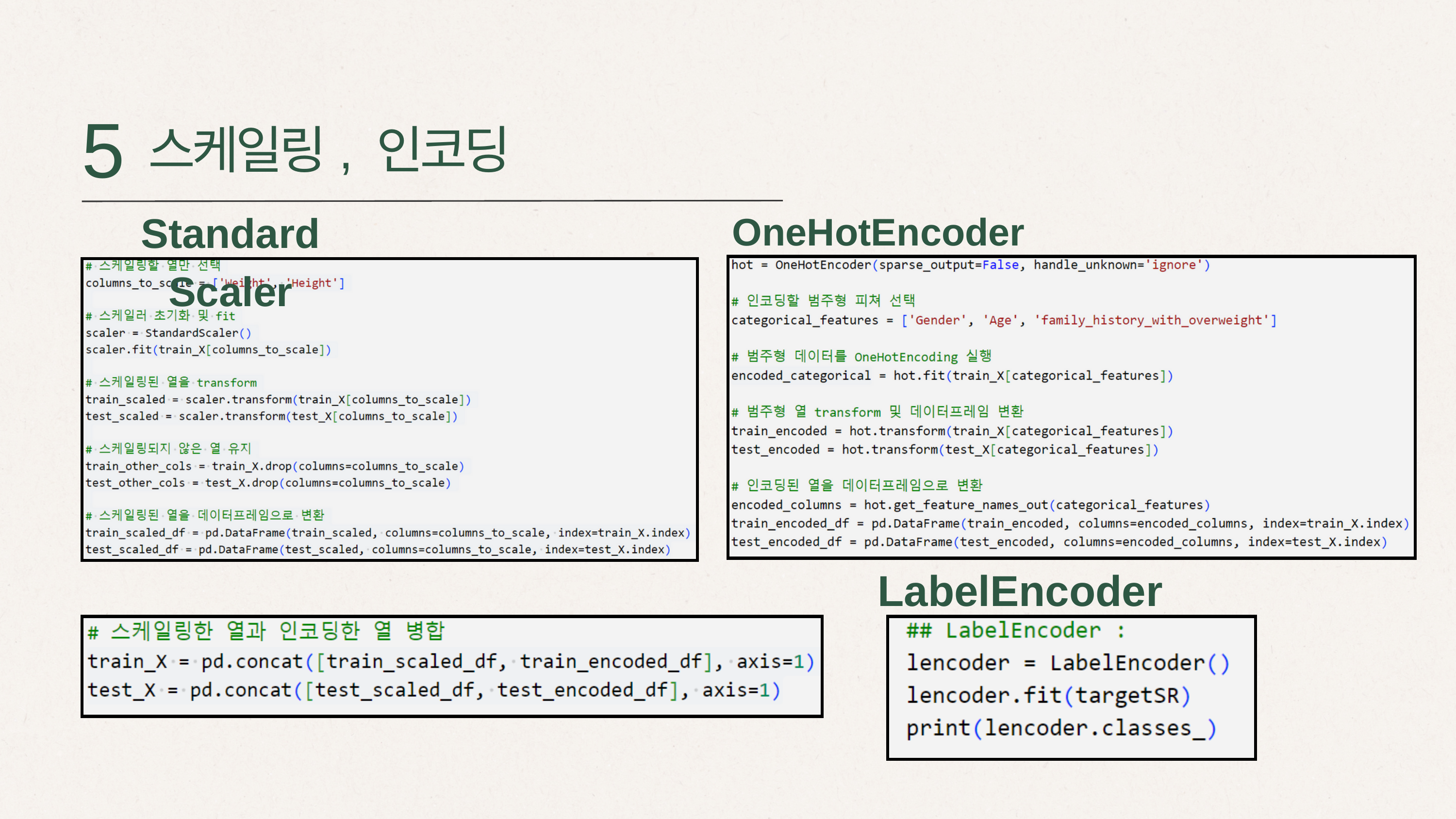

5
스케일링, 인코딩
Standard Scaler
OneHotEncoder

LabelEncoder